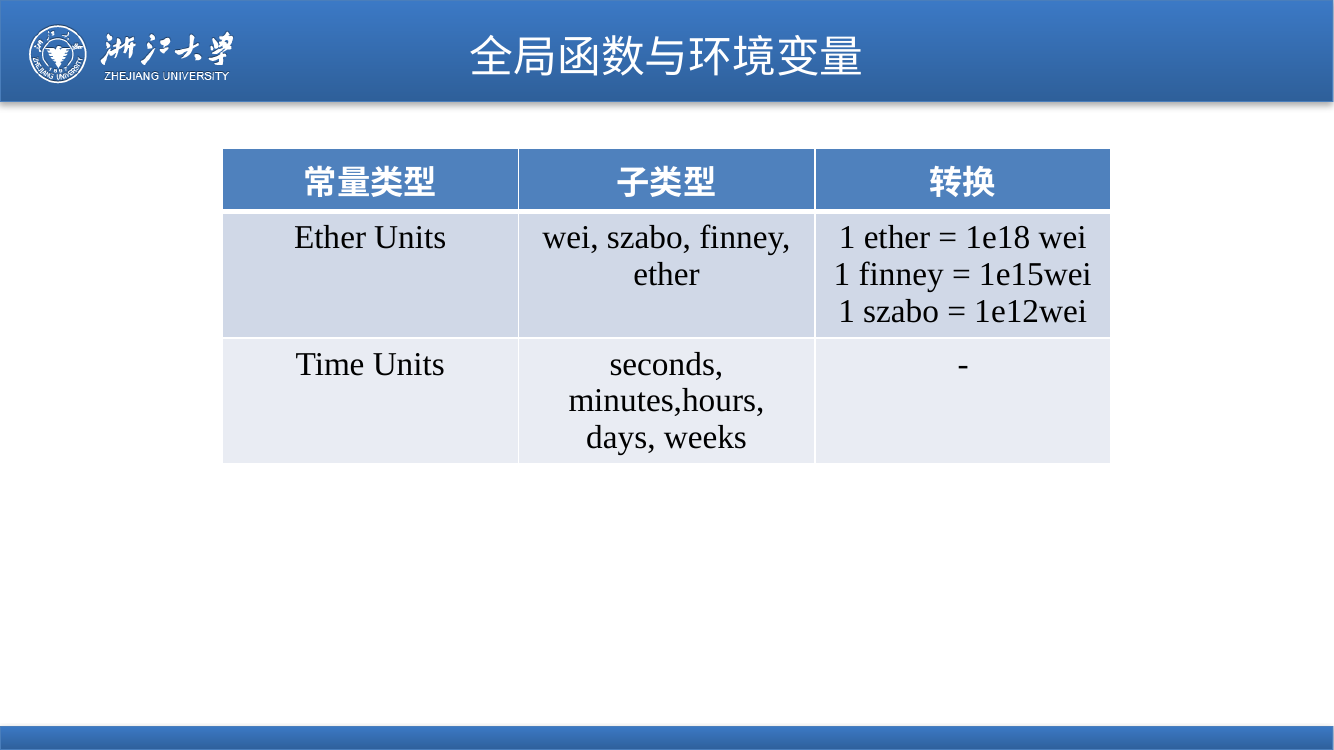

# 全局函数与环境变量
| 常量类型 | 子类型 | 转换 |
| --- | --- | --- |
| Ether Units | wei, szabo, finney, ether | 1 ether = 1e18 wei 1 finney = 1e15wei 1 szabo = 1e12wei |
| Time Units | seconds, minutes,hours, days, weeks | - |